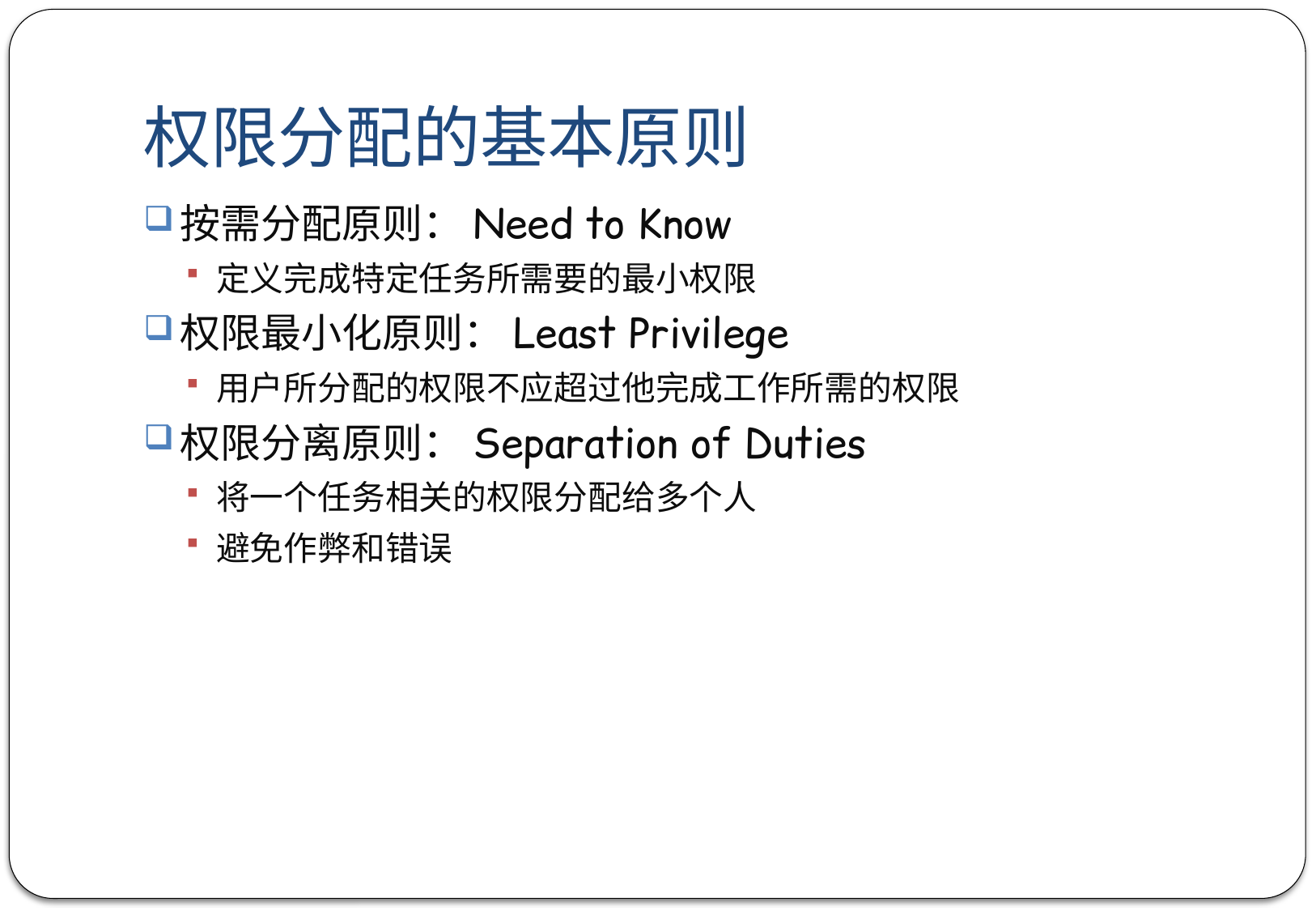

# 权限分配的基本原则
按需分配原则：Need to Know
定义完成特定任务所需要的最小权限
权限最小化原则：Least Privilege
用户所分配的权限不应超过他完成工作所需的权限
权限分离原则：Separation of Duties
将一个任务相关的权限分配给多个人
避免作弊和错误